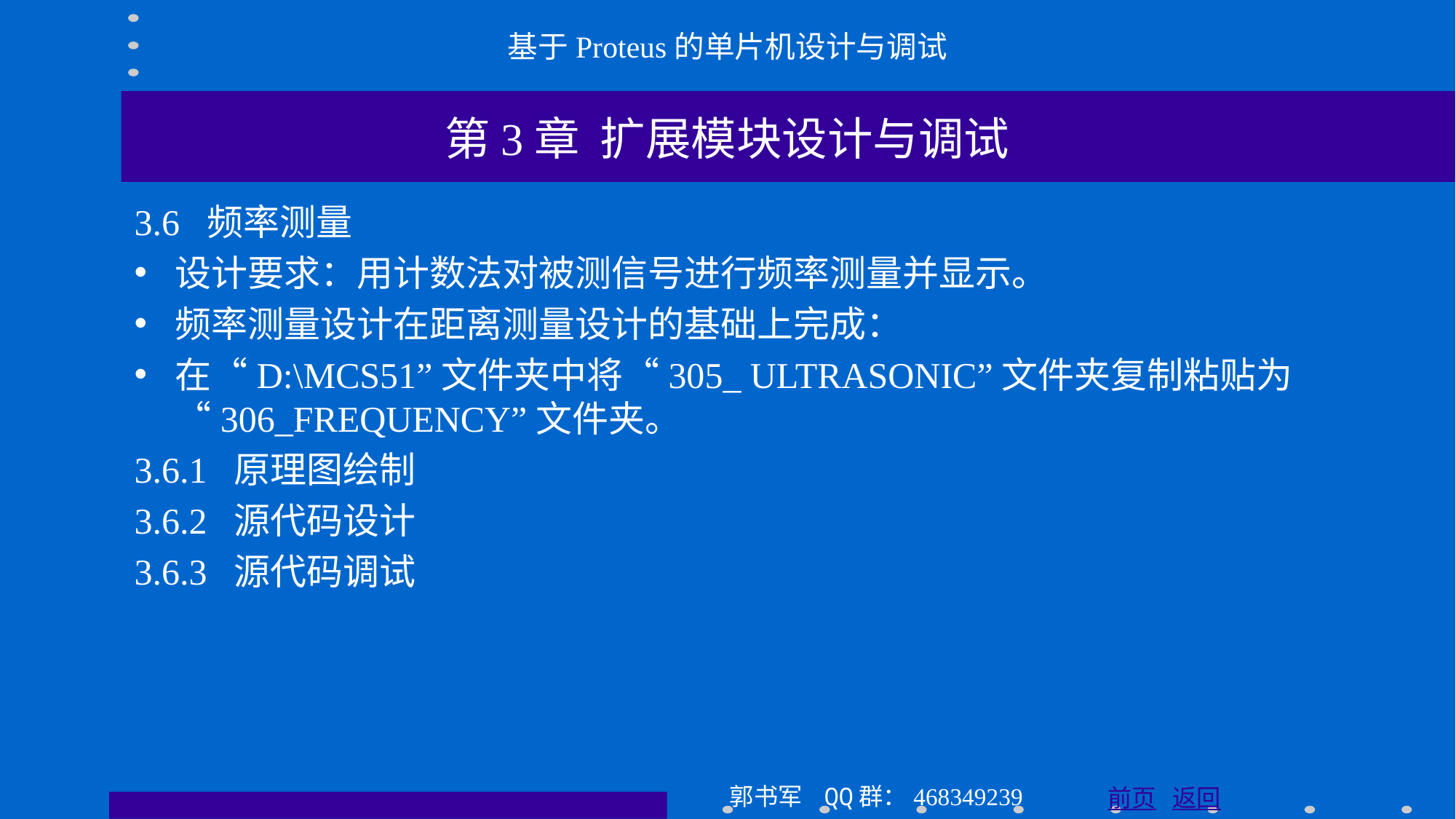

基于Proteus的单片机设计与调试
第3章  扩展模块设计与调试
3.6  频率测量
设计要求：用计数法对被测信号进行频率测量并显示。
频率测量设计在距离测量设计的基础上完成：
在“D:\MCS51”文件夹中将“305_ ULTRASONIC”文件夹复制粘贴为“306_FREQUENCY”文件夹。
3.6.1  原理图绘制
3.6.2  源代码设计
3.6.3  源代码调试

郭书军   QQ群：468349239
前页   返回